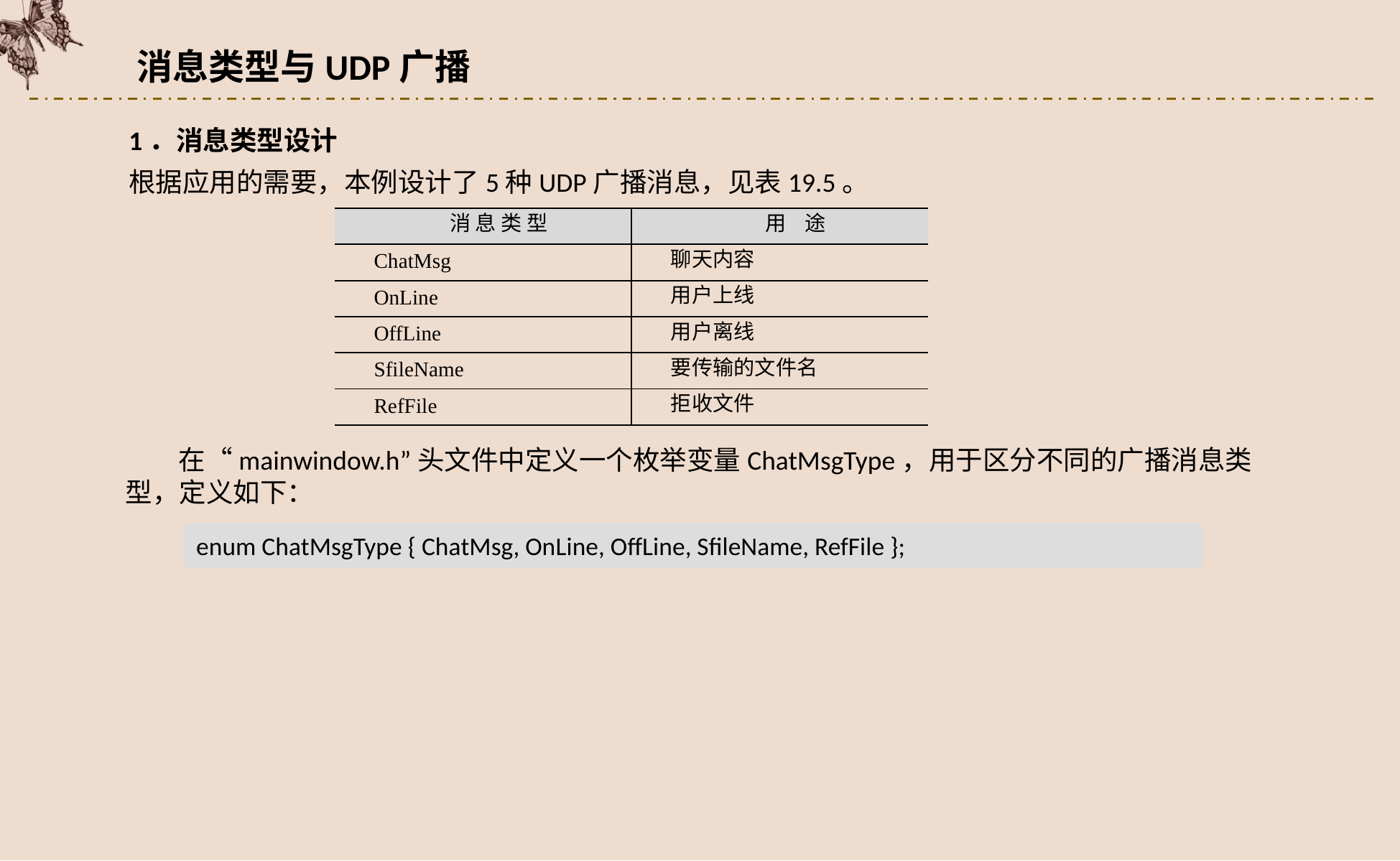

消息类型与UDP广播
1．消息类型设计
根据应用的需要，本例设计了5种UDP广播消息，见表19.5。
| 消 息 类 型 | 用 途 |
| --- | --- |
| ChatMsg | 聊天内容 |
| OnLine | 用户上线 |
| OffLine | 用户离线 |
| SfileName | 要传输的文件名 |
| RefFile | 拒收文件 |
在“mainwindow.h”头文件中定义一个枚举变量ChatMsgType，用于区分不同的广播消息类型，定义如下：
enum ChatMsgType { ChatMsg, OnLine, OffLine, SfileName, RefFile };